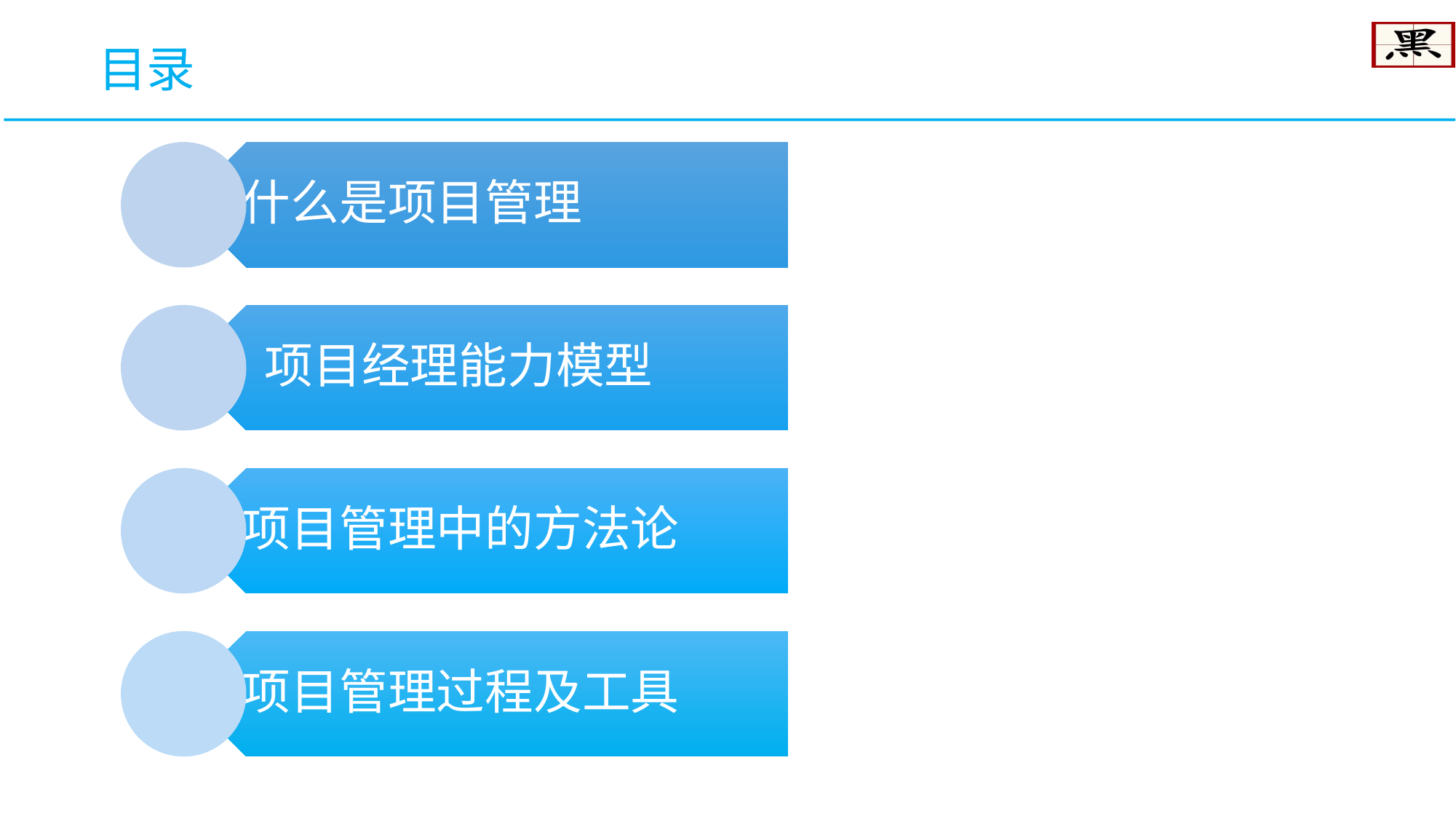

# 目录
什么是项目管理
 项目经理能力模型
项目管理中的方法论
项目管理过程及工具